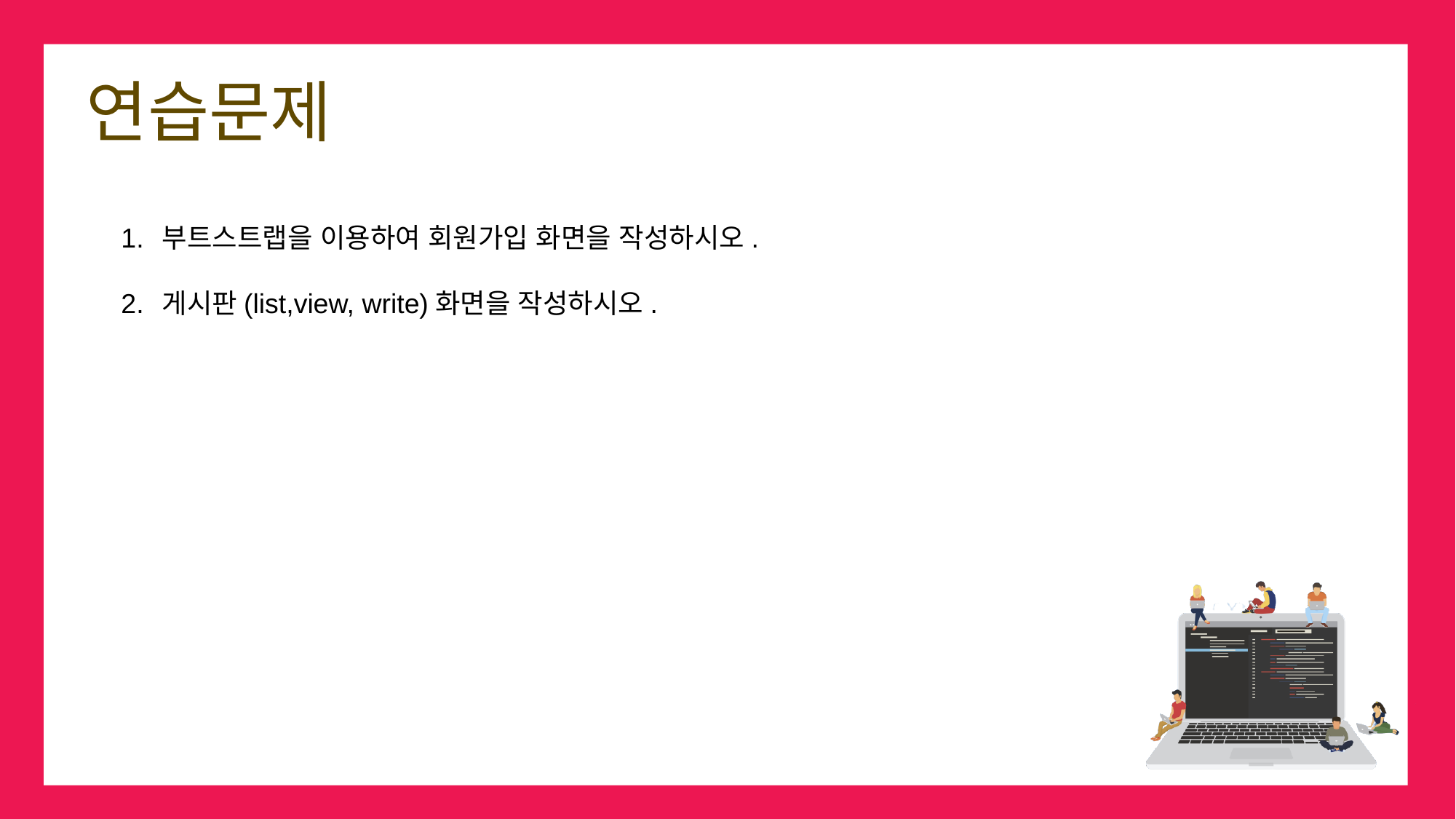

부트스트랩을 이용하여 회원가입 화면을 작성하시오.

게시판(list,view, write)화면을 작성하시오.